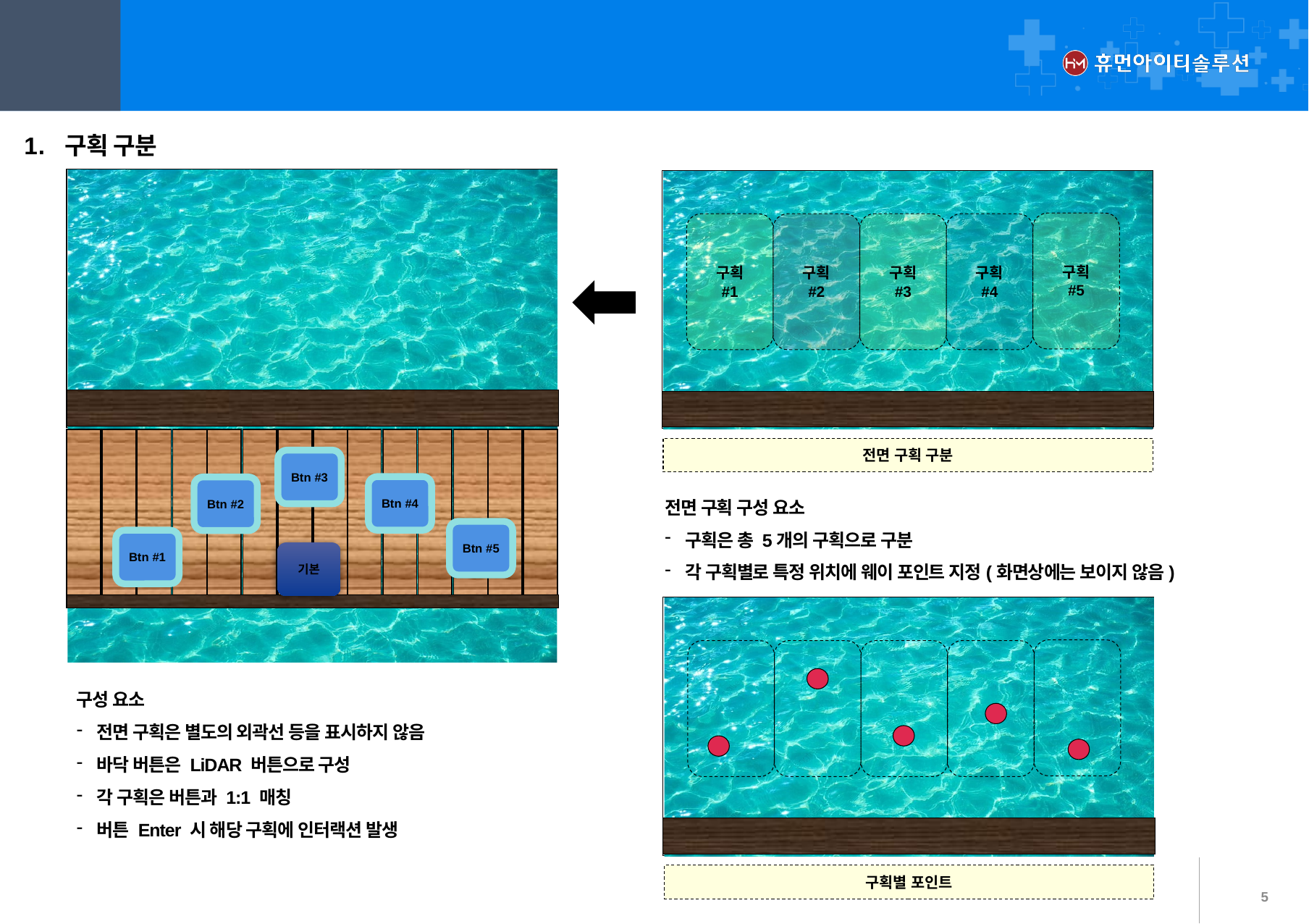

Ⅰ
피쉬아이
01
화면 구성
구획 구분

Ref. 한쪽 면이 뚫려 있는 다리 위
Ref. 한쪽 면이 뚫려 있는 다리 위
구획
#5
구획
#1
구획
#2
구획
#3
구획
#4

전면 구획 구분
Btn #3
Btn #4
Btn #2
전면 구획 구성 요소
구획은 총 5개의 구획으로 구분
각 구획별로 특정 위치에 웨이 포인트 지정(화면상에는 보이지 않음)
Btn #5
Btn #1
기본

Ref. 한쪽 면이 뚫려 있는 다리 위

구성 요소
전면 구획은 별도의 외곽선 등을 표시하지 않음
바닥 버튼은 LiDAR 버튼으로 구성
각 구획은 버튼과 1:1 매칭
버튼 Enter 시 해당 구획에 인터랙션 발생

구획별 포인트
5